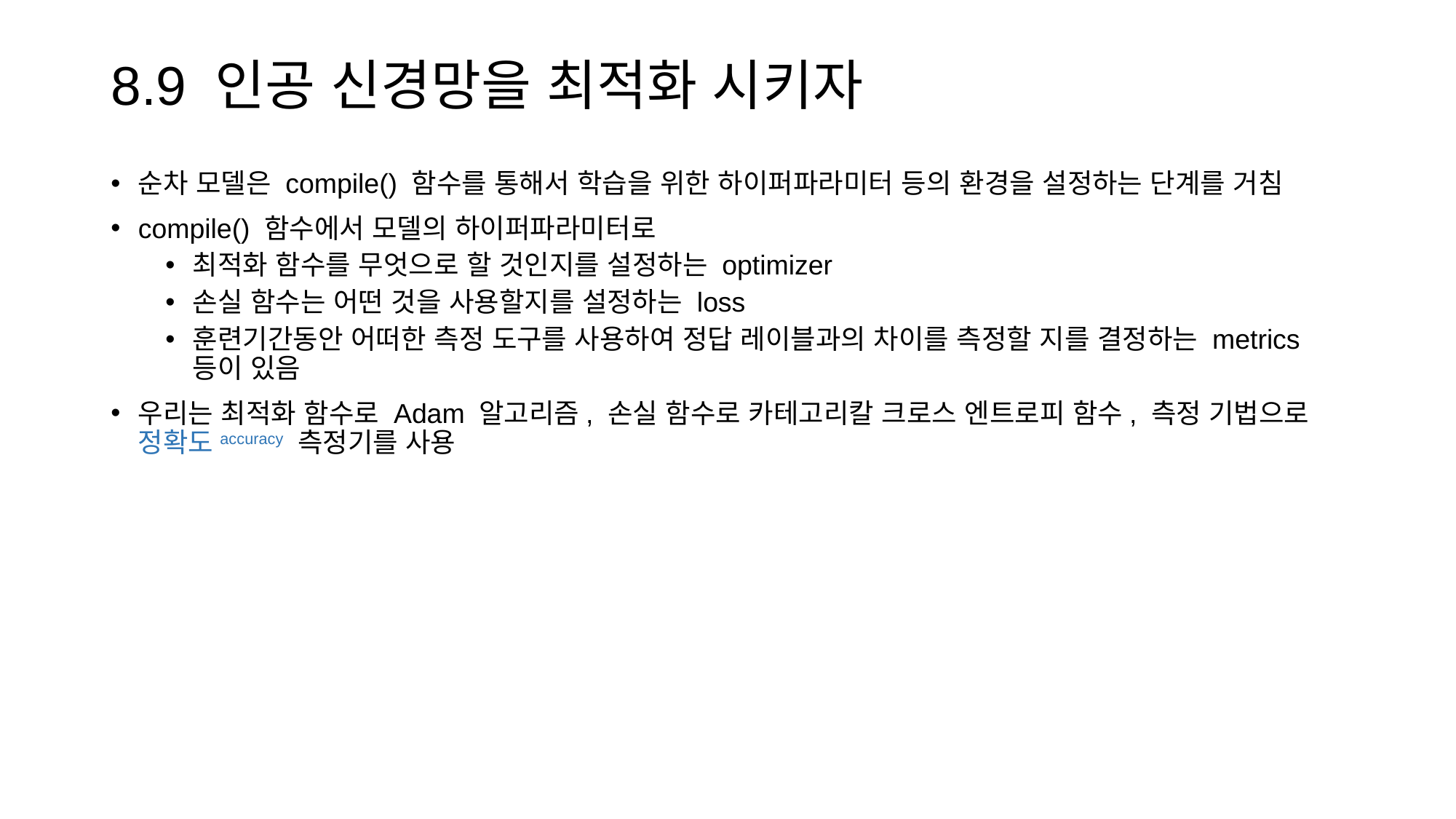

# 8.9 인공 신경망을 최적화 시키자
순차 모델은 compile() 함수를 통해서 학습을 위한 하이퍼파라미터 등의 환경을 설정하는 단계를 거침
compile() 함수에서 모델의 하이퍼파라미터로
최적화 함수를 무엇으로 할 것인지를 설정하는 optimizer
손실 함수는 어떤 것을 사용할지를 설정하는 loss
훈련기간동안 어떠한 측정 도구를 사용하여 정답 레이블과의 차이를 측정할 지를 결정하는 metrics 등이 있음
우리는 최적화 함수로 Adam 알고리즘, 손실 함수로 카테고리칼 크로스 엔트로피 함수, 측정 기법으로 정확도accuracy 측정기를 사용